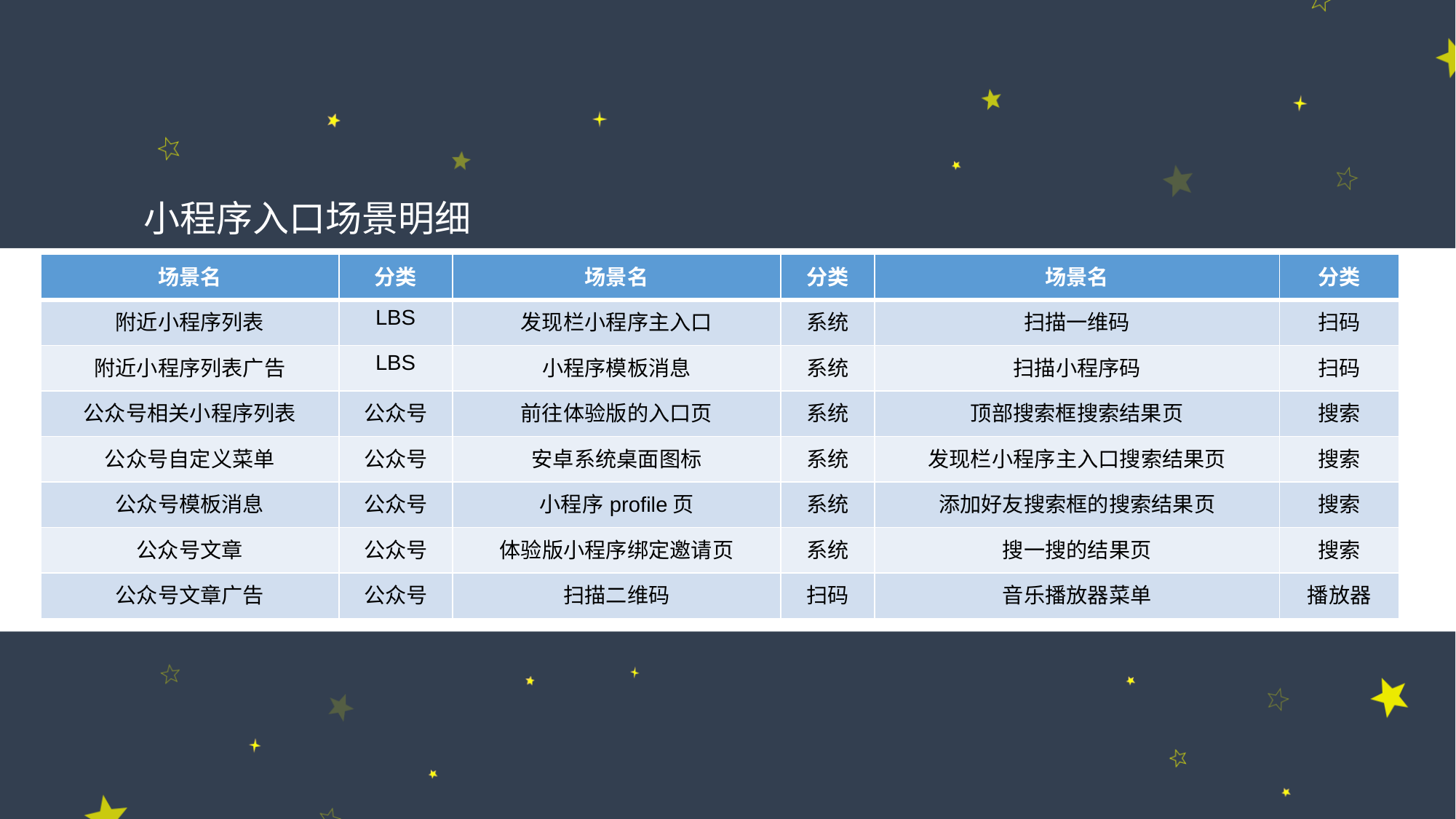

小程序入口场景明细
| 场景名 | 分类 | 场景名 | 分类 | 场景名 | 分类 |
| --- | --- | --- | --- | --- | --- |
| 附近小程序列表 | LBS | 发现栏小程序主入口 | 系统 | 扫描一维码 | 扫码 |
| 附近小程序列表广告 | LBS | 小程序模板消息 | 系统 | 扫描小程序码 | 扫码 |
| 公众号相关小程序列表 | 公众号 | 前往体验版的入口页 | 系统 | 顶部搜索框搜索结果页 | 搜索 |
| 公众号自定义菜单 | 公众号 | 安卓系统桌面图标 | 系统 | 发现栏小程序主入口搜索结果页 | 搜索 |
| 公众号模板消息 | 公众号 | 小程序profile页 | 系统 | 添加好友搜索框的搜索结果页 | 搜索 |
| 公众号文章 | 公众号 | 体验版小程序绑定邀请页 | 系统 | 搜一搜的结果页 | 搜索 |
| 公众号文章广告 | 公众号 | 扫描二维码 | 扫码 | 音乐播放器菜单 | 播放器 |